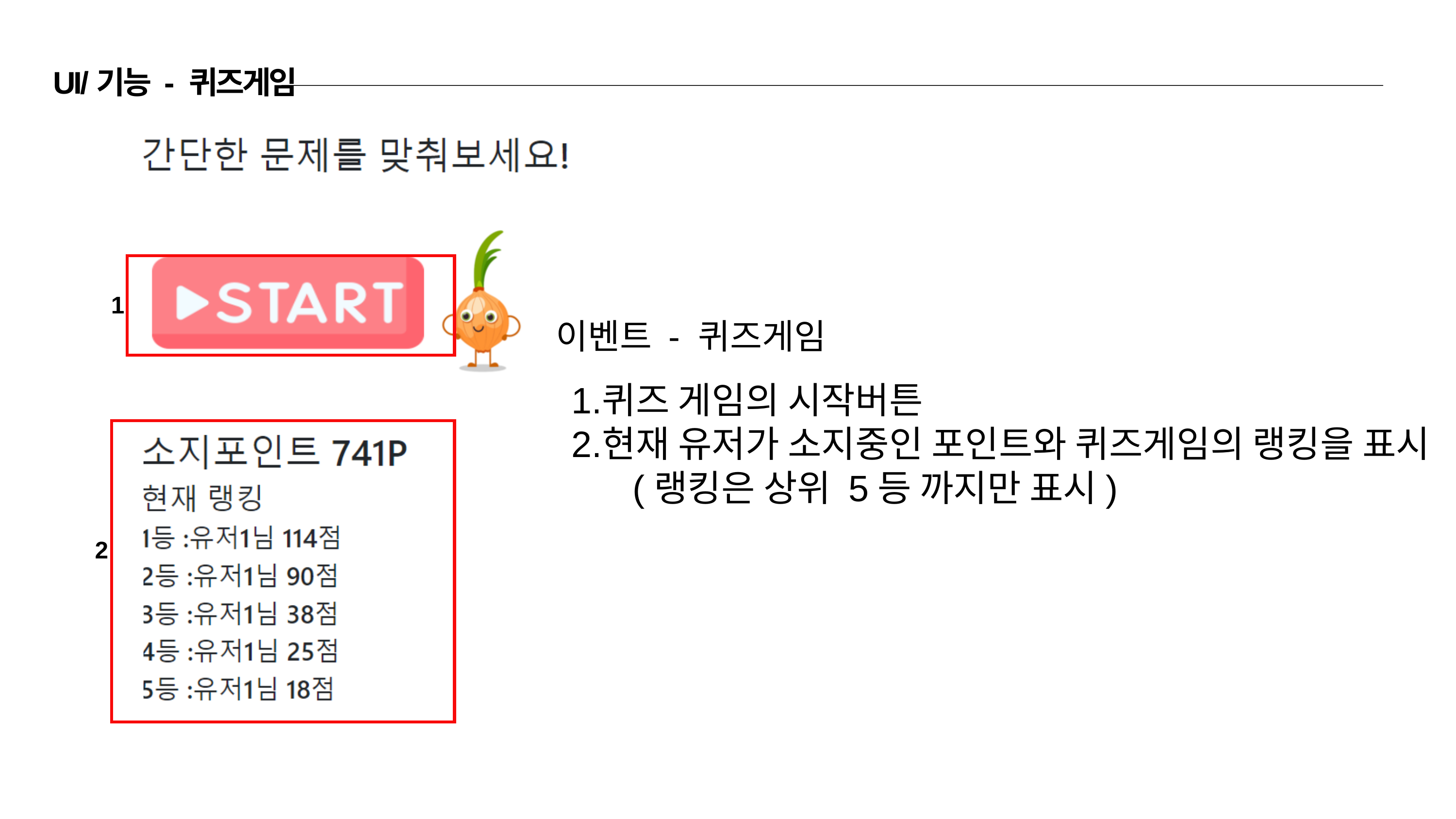

UI/기능 - 퀴즈게임

1
이벤트 - 퀴즈게임
퀴즈 게임의 시작버튼
현재 유저가 소지중인 포인트와 퀴즈게임의 랭킹을 표시
      (랭킹은 상위 5등 까지만 표시)

2